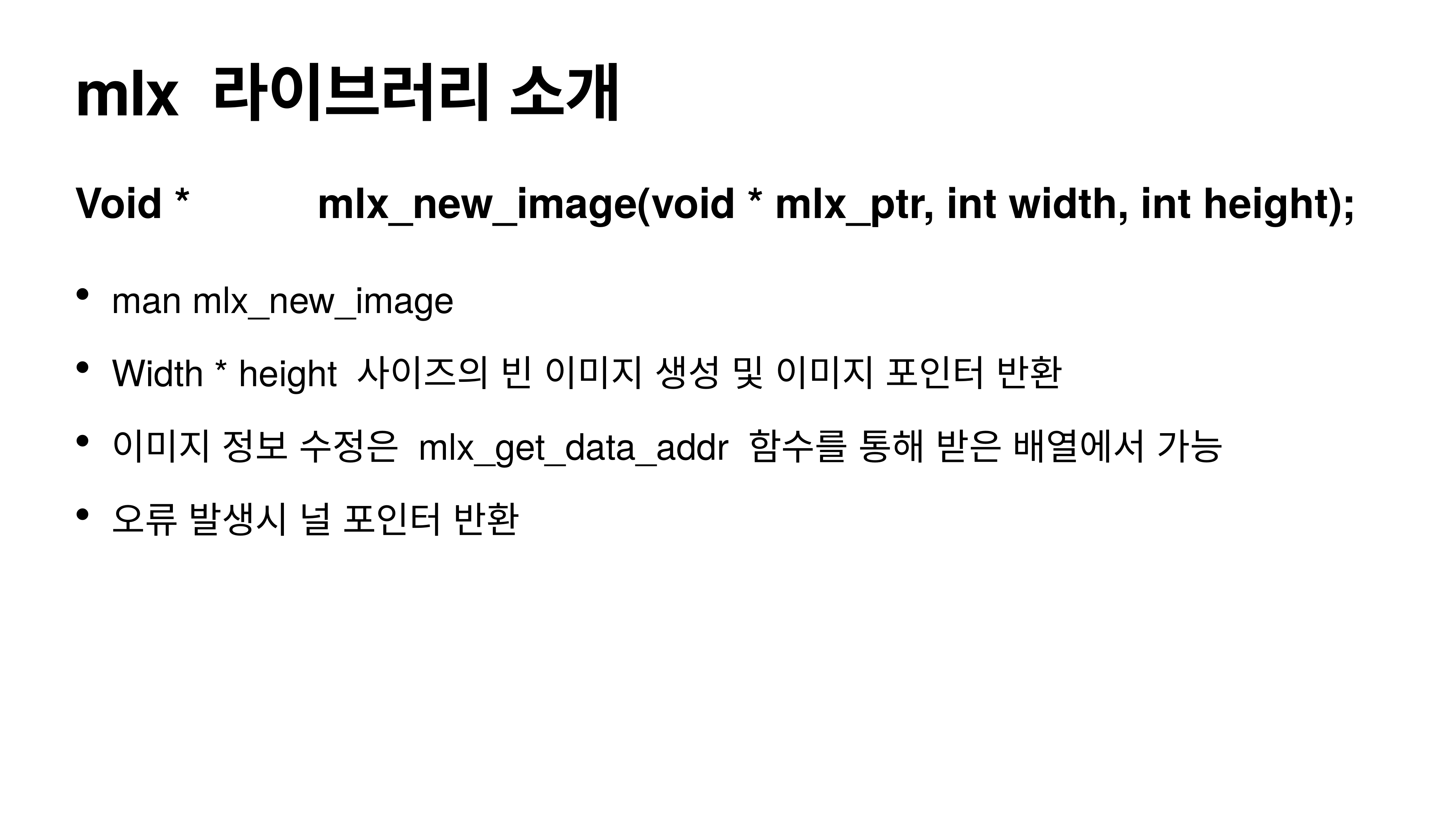

# mlx 라이브러리 소개
Void *           mlx_new_image(void * mlx_ptr, int width, int height);
man mlx_new_image
Width * height 사이즈의 빈 이미지 생성 및 이미지 포인터 반환
이미지 정보 수정은 mlx_get_data_addr 함수를 통해 받은 배열에서 가능
오류 발생시 널 포인터 반환